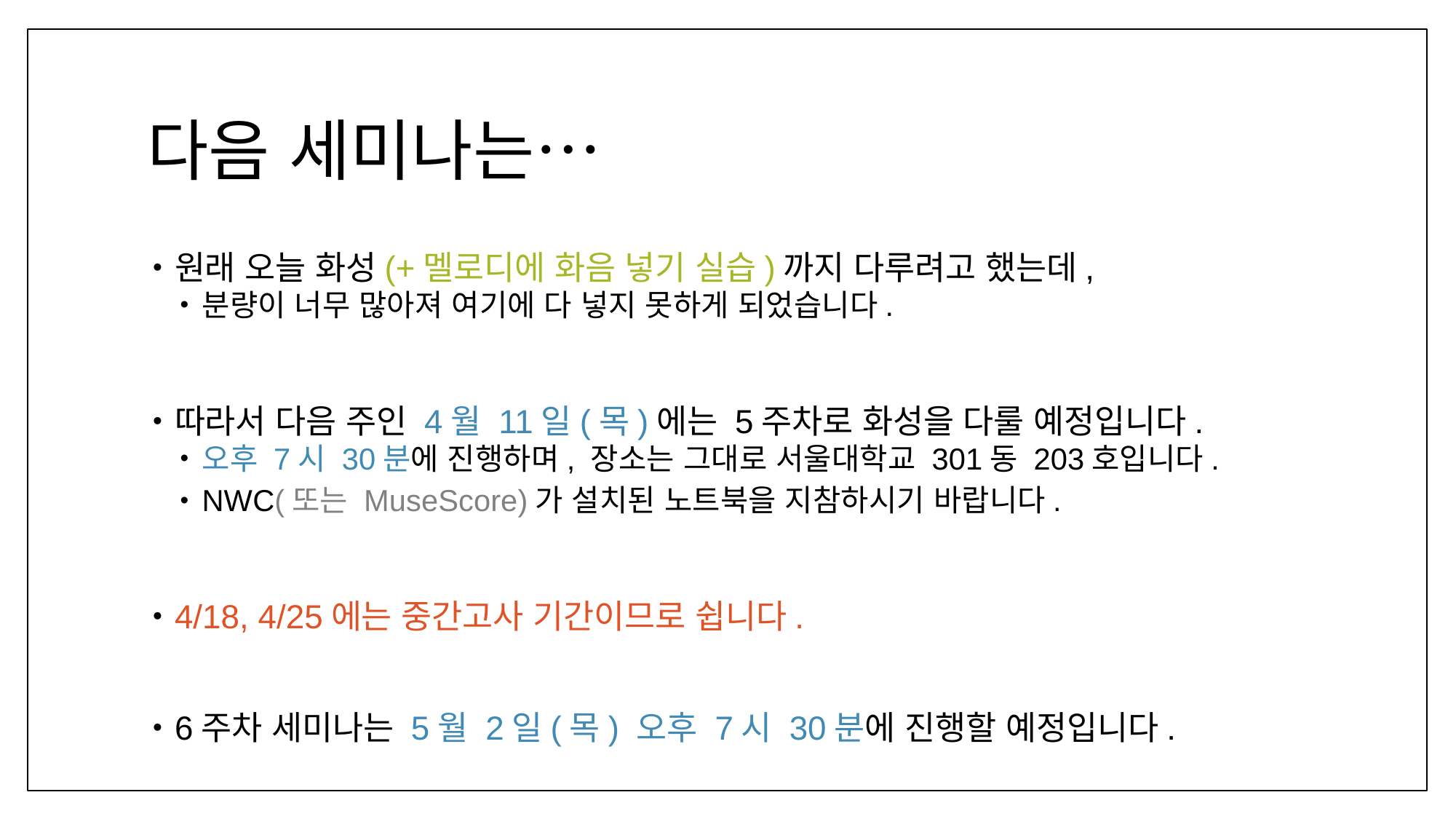

# 다음 세미나는…
원래 오늘 화성(+멜로디에 화음 넣기 실습)까지 다루려고 했는데,
분량이 너무 많아져 여기에 다 넣지 못하게 되었습니다.

따라서 다음 주인 4월 11일(목)에는 5주차로 화성을 다룰 예정입니다.
오후 7시 30분에 진행하며, 장소는 그대로 서울대학교 301동 203호입니다.
NWC(또는 MuseScore)가 설치된 노트북을 지참하시기 바랍니다.

4/18, 4/25에는 중간고사 기간이므로 쉽니다.

6주차 세미나는 5월 2일(목) 오후 7시 30분에 진행할 예정입니다.